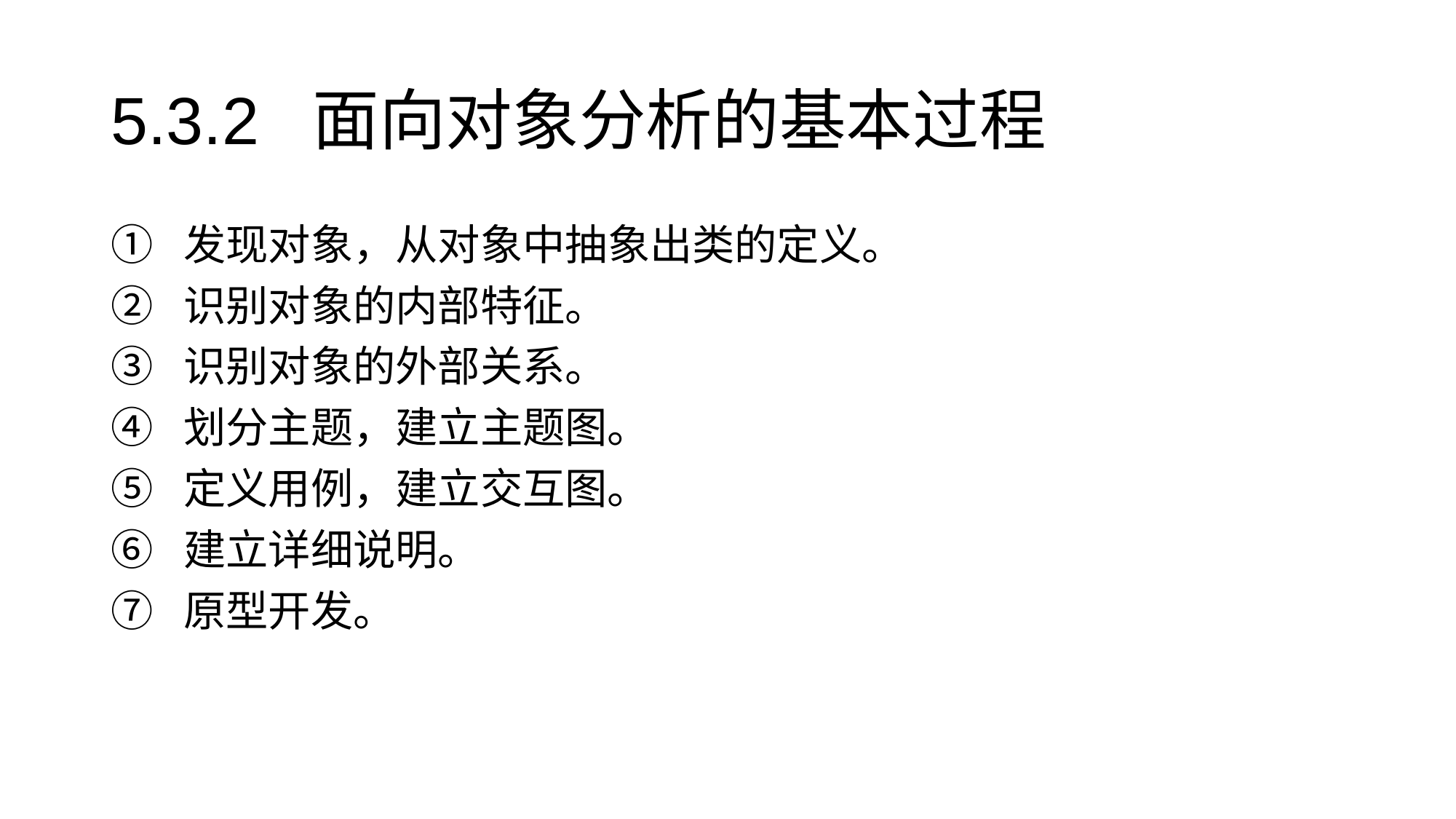

# 5.3.2  面向对象分析的基本过程
发现对象，从对象中抽象出类的定义。
识别对象的内部特征。
识别对象的外部关系。
划分主题，建立主题图。
定义用例，建立交互图。
建立详细说明。
原型开发。